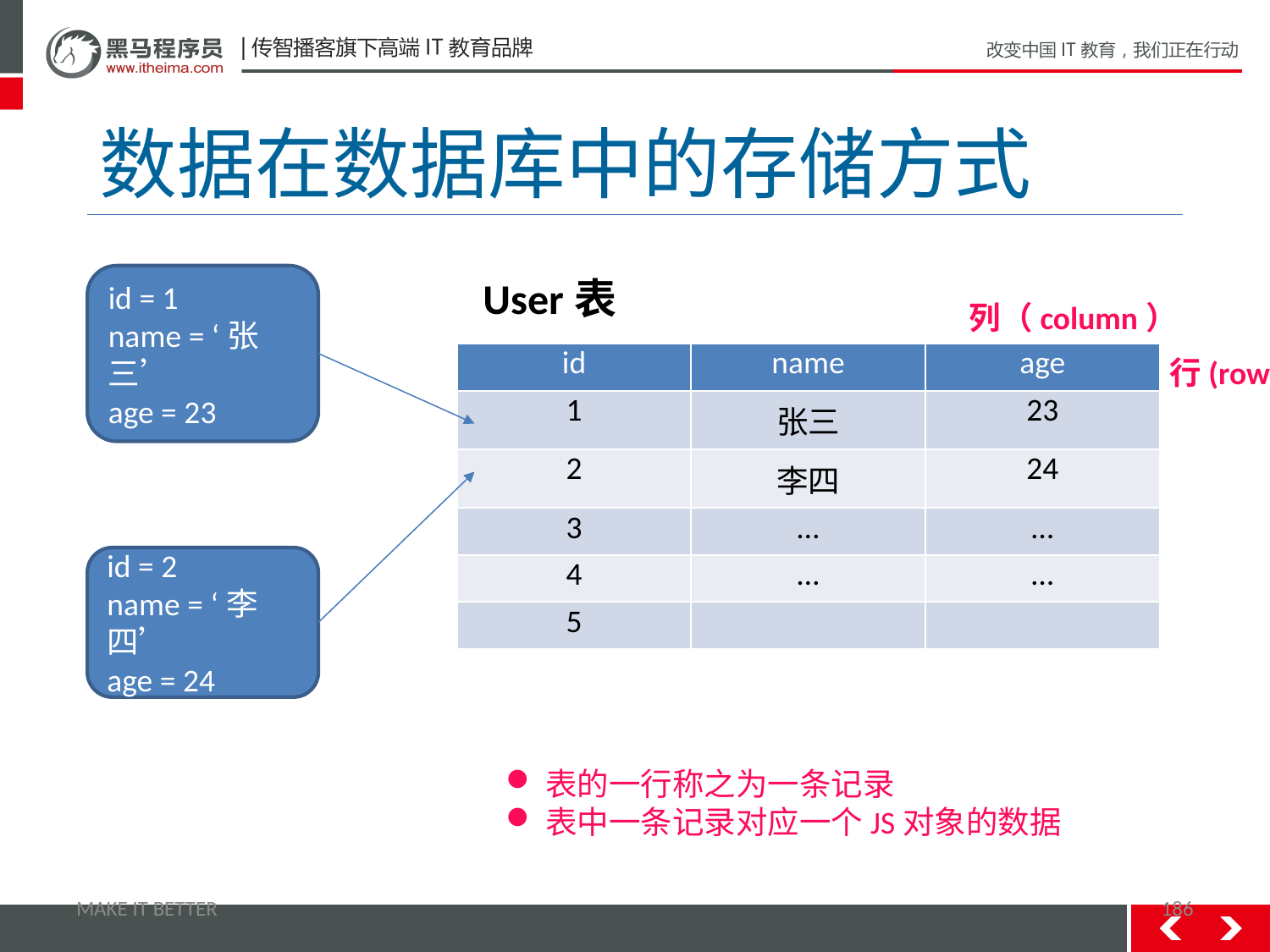

# 数据在数据库中的存储方式

id = 1
name = ‘张三’
age = 23
User表
列（column）
| id | name | age |
| --- | --- | --- |
| 1 | 张三 | 23 |
| 2 | 李四 | 24 |
| 3 | … | … |
| 4 | … | … |
| 5 |  |  |
行(row)
id = 2
name = ‘李四’
age = 24
表的一行称之为一条记录
表中一条记录对应一个JS对象的数据
MAKE IT BETTER
186